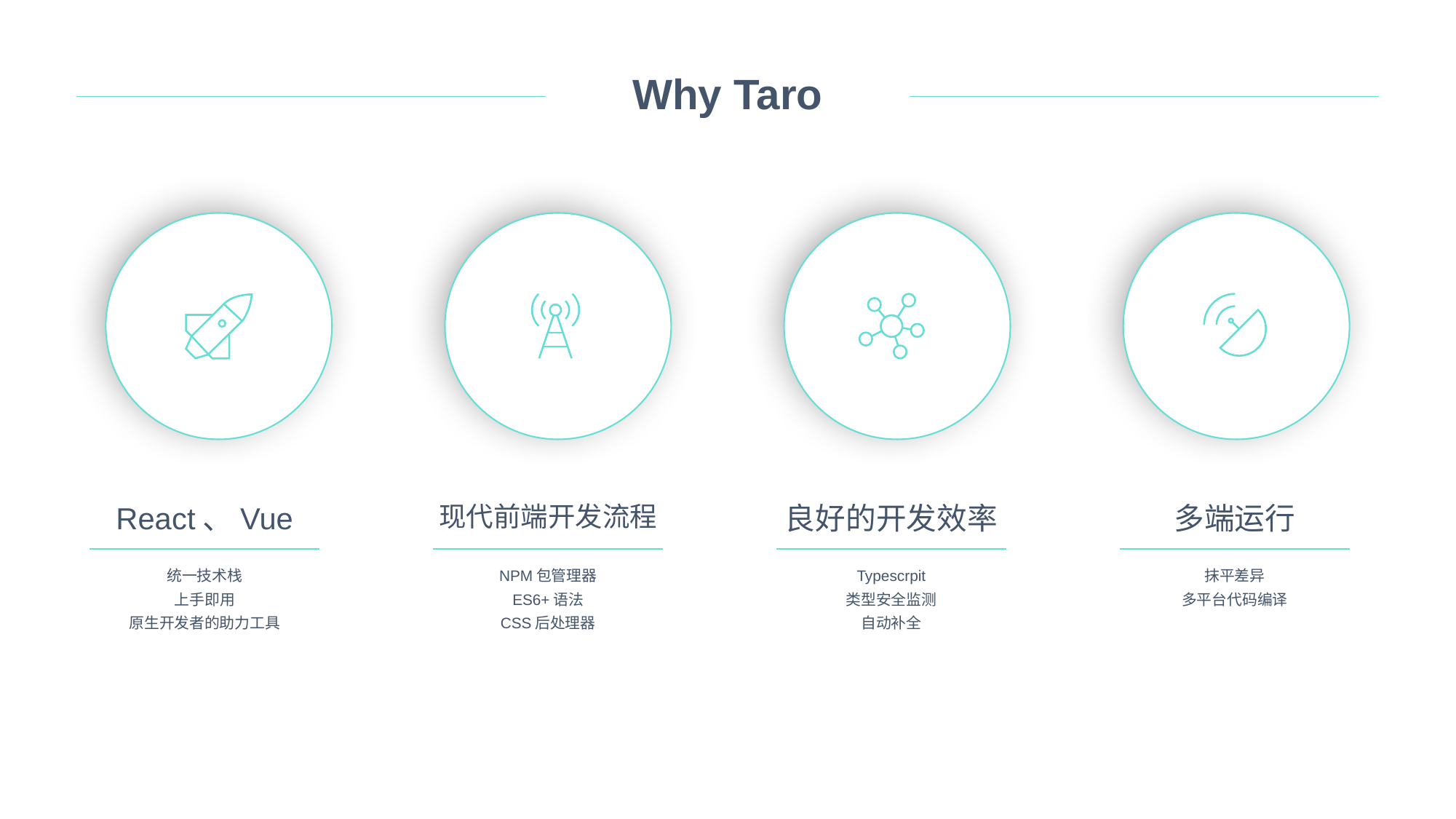

Why Taro

React、Vue
统一技术栈
上手即用
原生开发者的助力工具
现代前端开发流程
NPM包管理器
ES6+语法
CSS后处理器
良好的开发效率
Typescrpit
类型安全监测
自动补全
多端运行
抹平差异
多平台代码编译